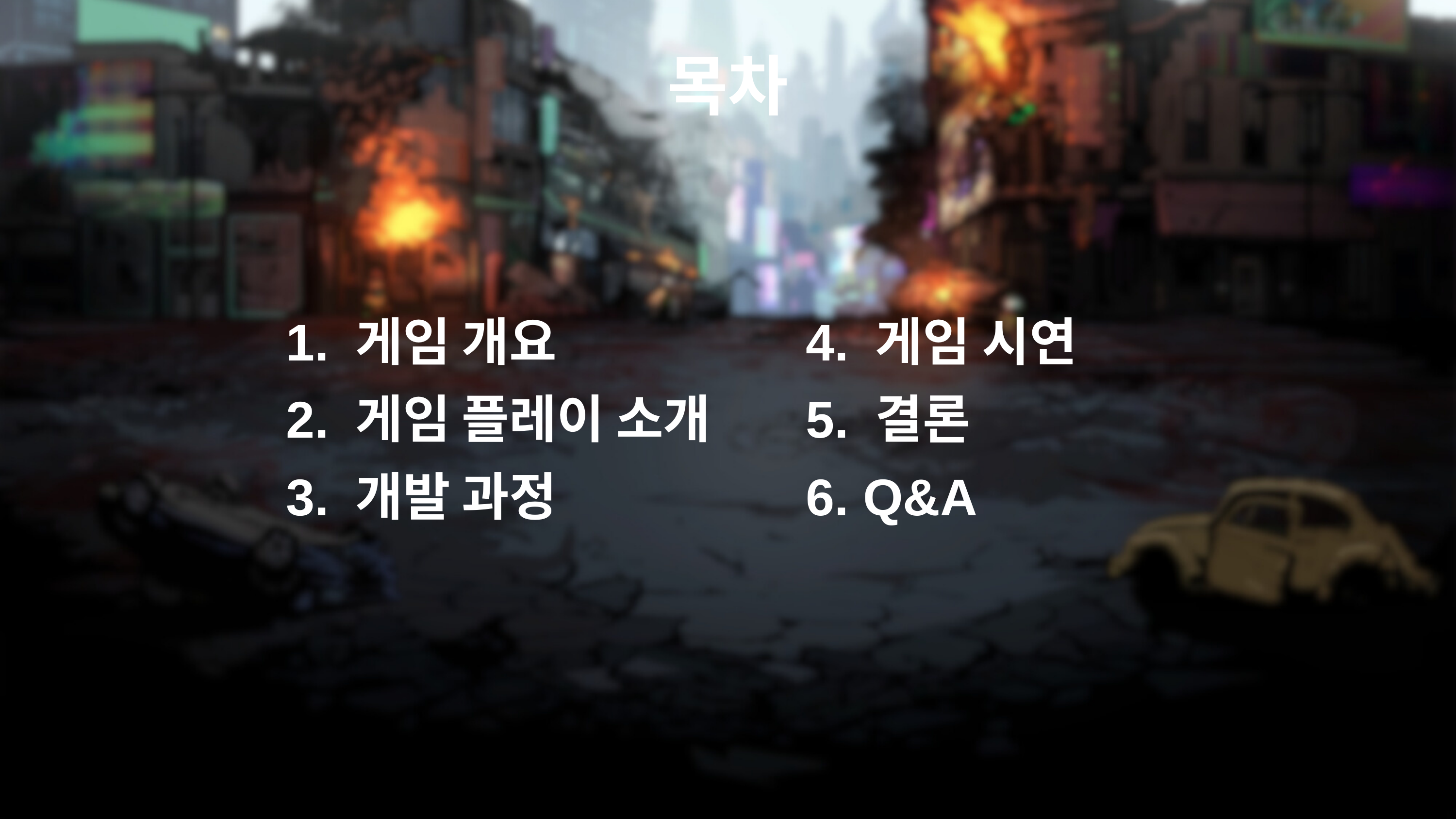

목차
1. 게임 개요
2. 게임 플레이 소개
3. 개발 과정
4. 게임 시연
5. 결론
6. Q&A